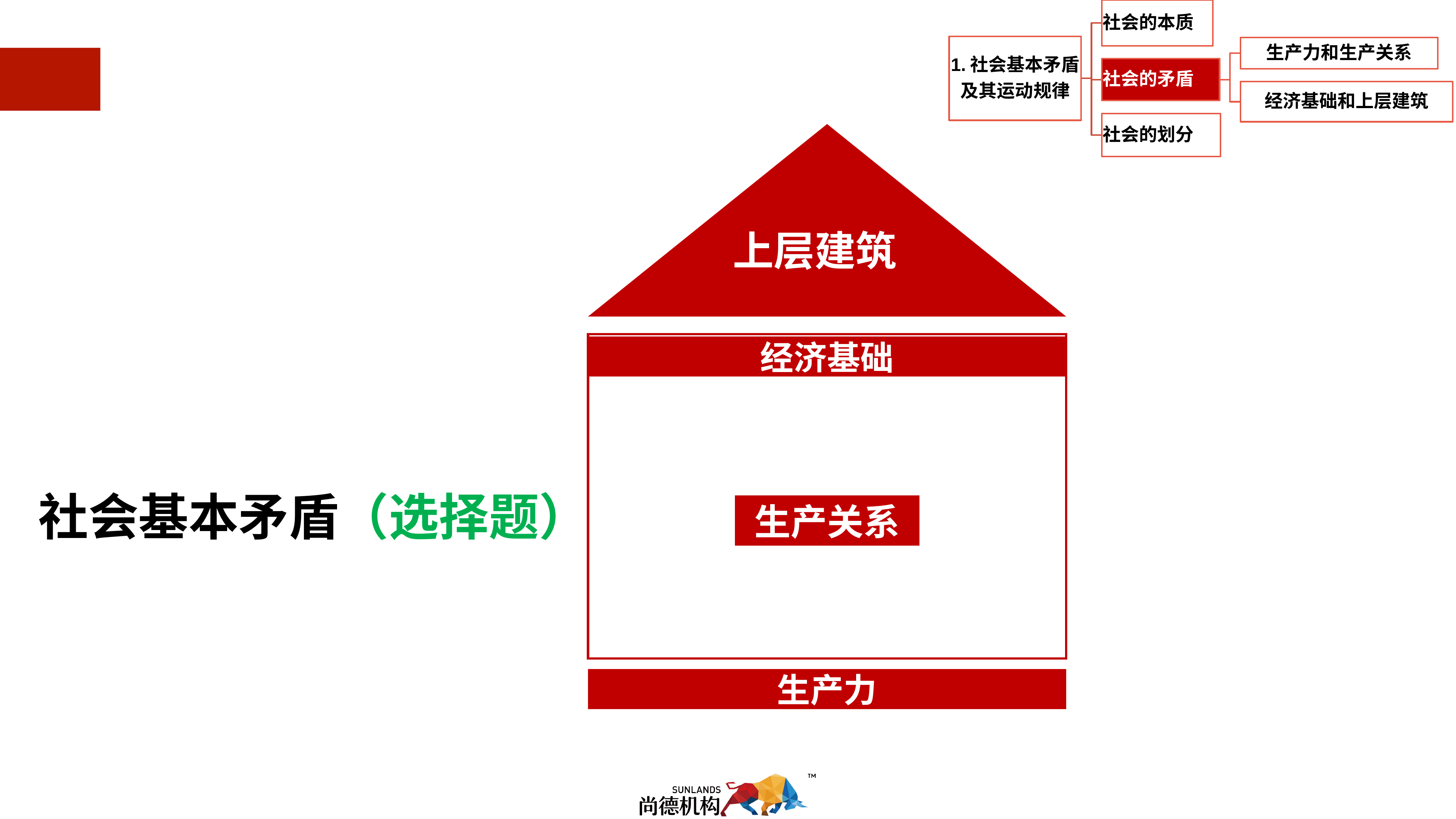

1.社会基本矛盾
及其运动规律
社会的本质
社会的矛盾
生产力和生产关系
经济基础和上层建筑
社会的划分

上层建筑

经济基础
社会基本矛盾（选择题）
生产关系
生产力